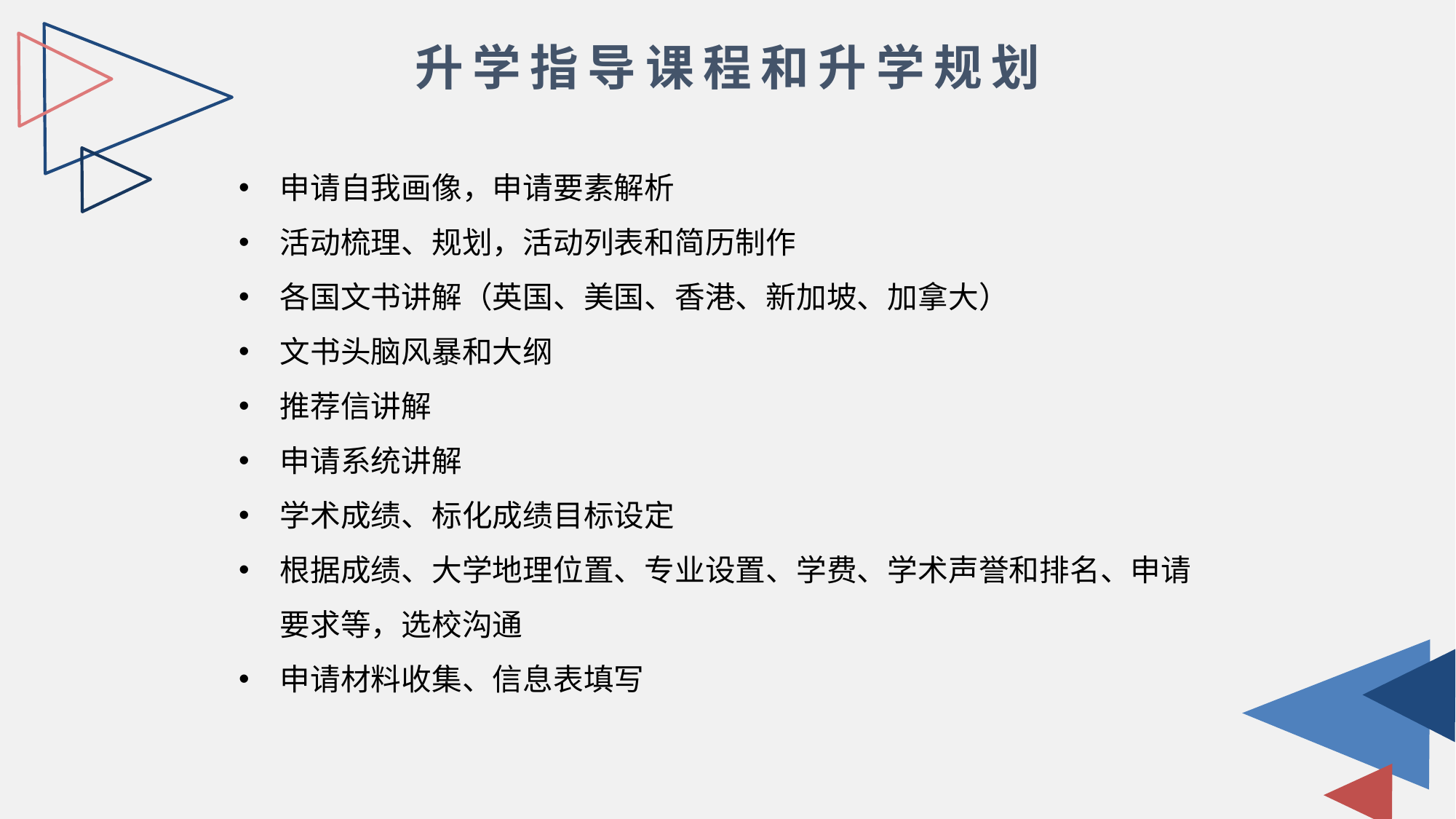

升学指导课程和升学规划
申请自我画像，申请要素解析
活动梳理、规划，活动列表和简历制作
各国文书讲解（英国、美国、香港、新加坡、加拿大）
文书头脑风暴和大纲
推荐信讲解
申请系统讲解
学术成绩、标化成绩目标设定
根据成绩、大学地理位置、专业设置、学费、学术声誉和排名、申请要求等，选校沟通
申请材料收集、信息表填写